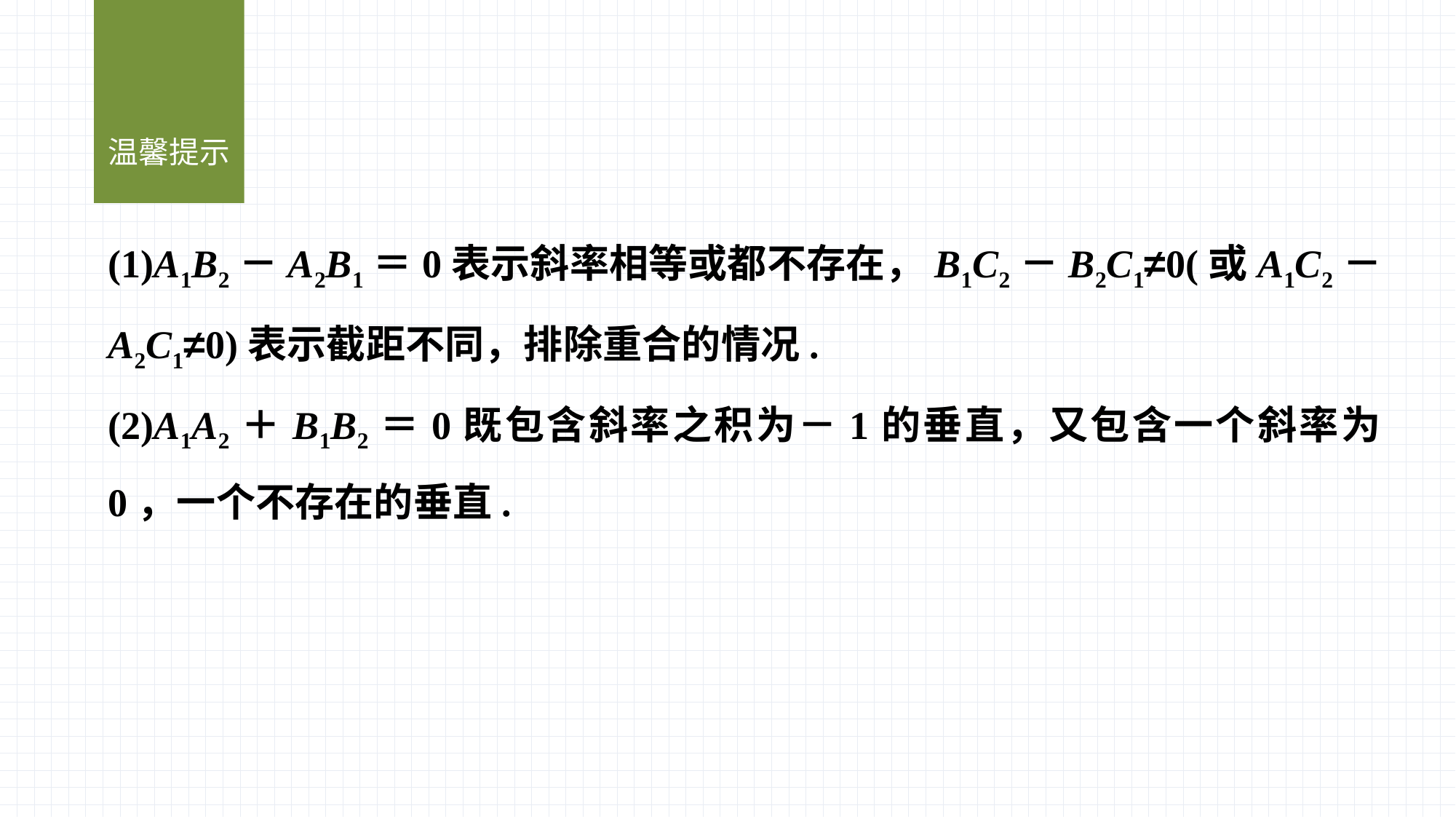

温馨提示
(1)A1B2－A2B1＝0表示斜率相等或都不存在，B1C2－B2C1≠0(或A1C2－A2C1≠0)表示截距不同，排除重合的情况.
(2)A1A2＋B1B2＝0既包含斜率之积为－1的垂直，又包含一个斜率为0，一个不存在的垂直.